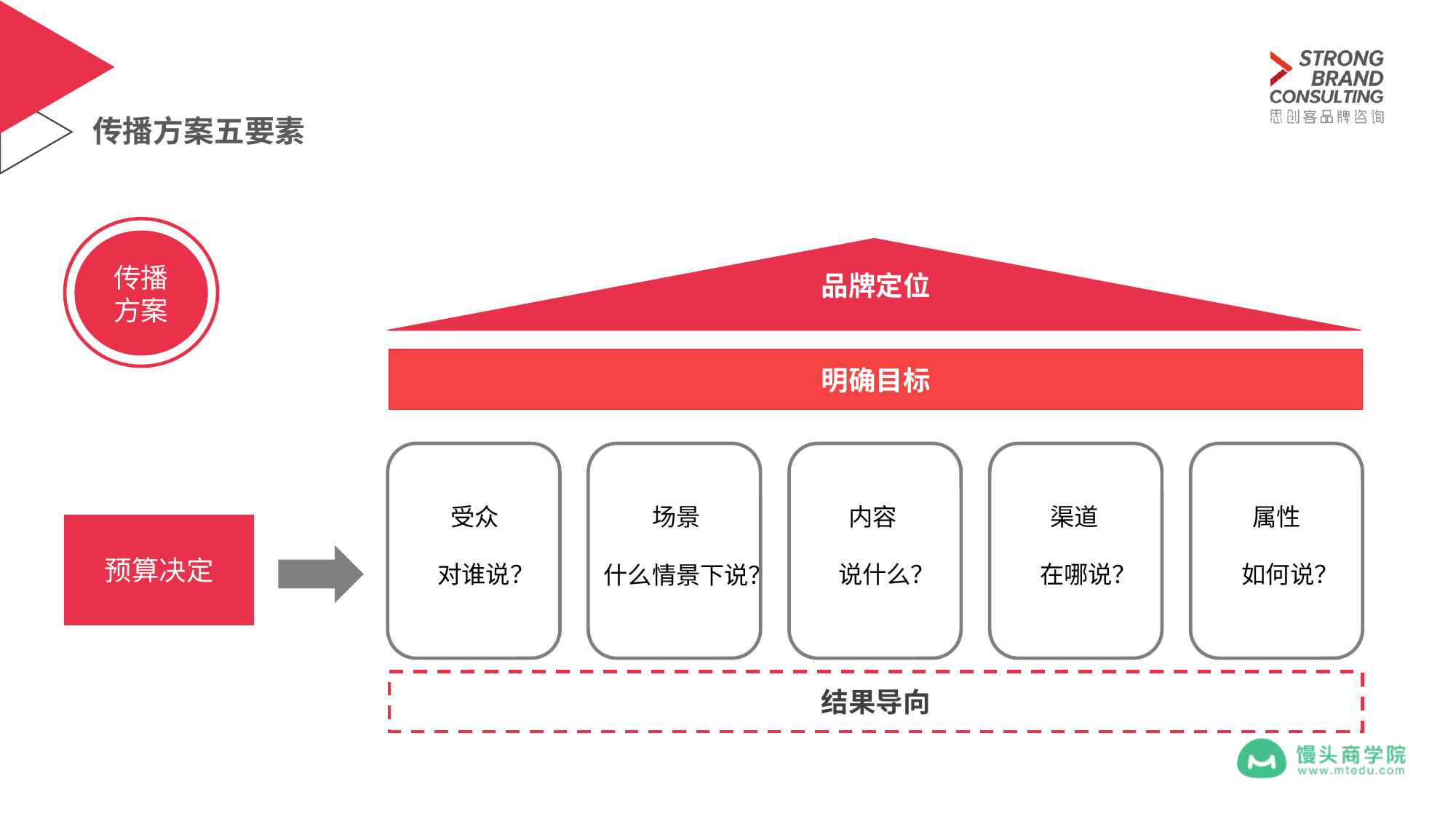

传播方案五要素

传播方案

品牌定位
目标明确
明确目标

受众

   对谁说？

内容

    说什么？

渠道

    在哪说？

属性

    如何说？

场景

什么情景下说？
预算决定

结果导向